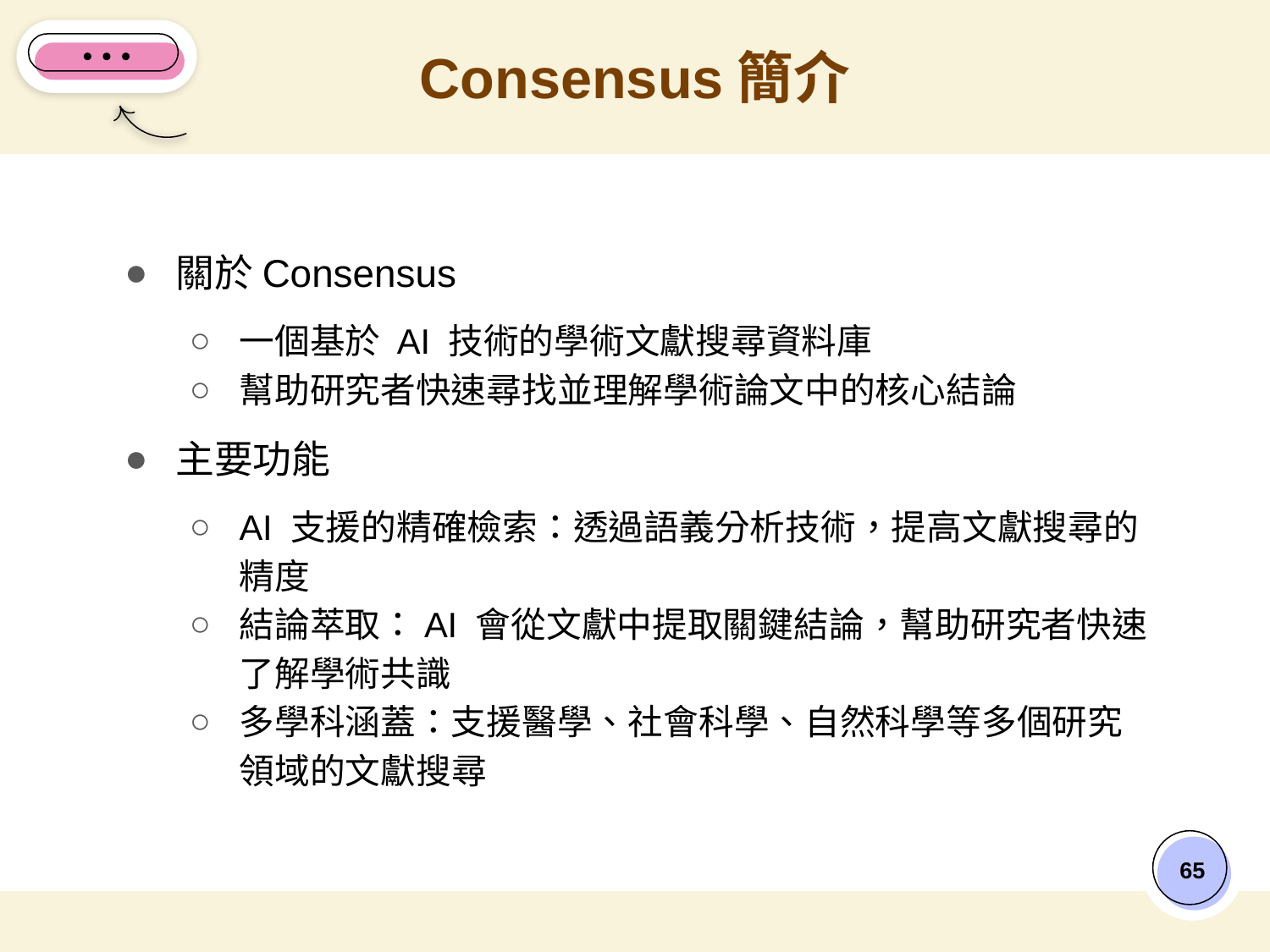

# Consensus簡介
關於Consensus
一個基於 AI 技術的學術文獻搜尋資料庫
幫助研究者快速尋找並理解學術論文中的核心結論
主要功能
AI 支援的精確檢索：透過語義分析技術，提高文獻搜尋的精度
結論萃取：AI 會從文獻中提取關鍵結論，幫助研究者快速了解學術共識
多學科涵蓋：支援醫學、社會科學、自然科學等多個研究領域的文獻搜尋
65